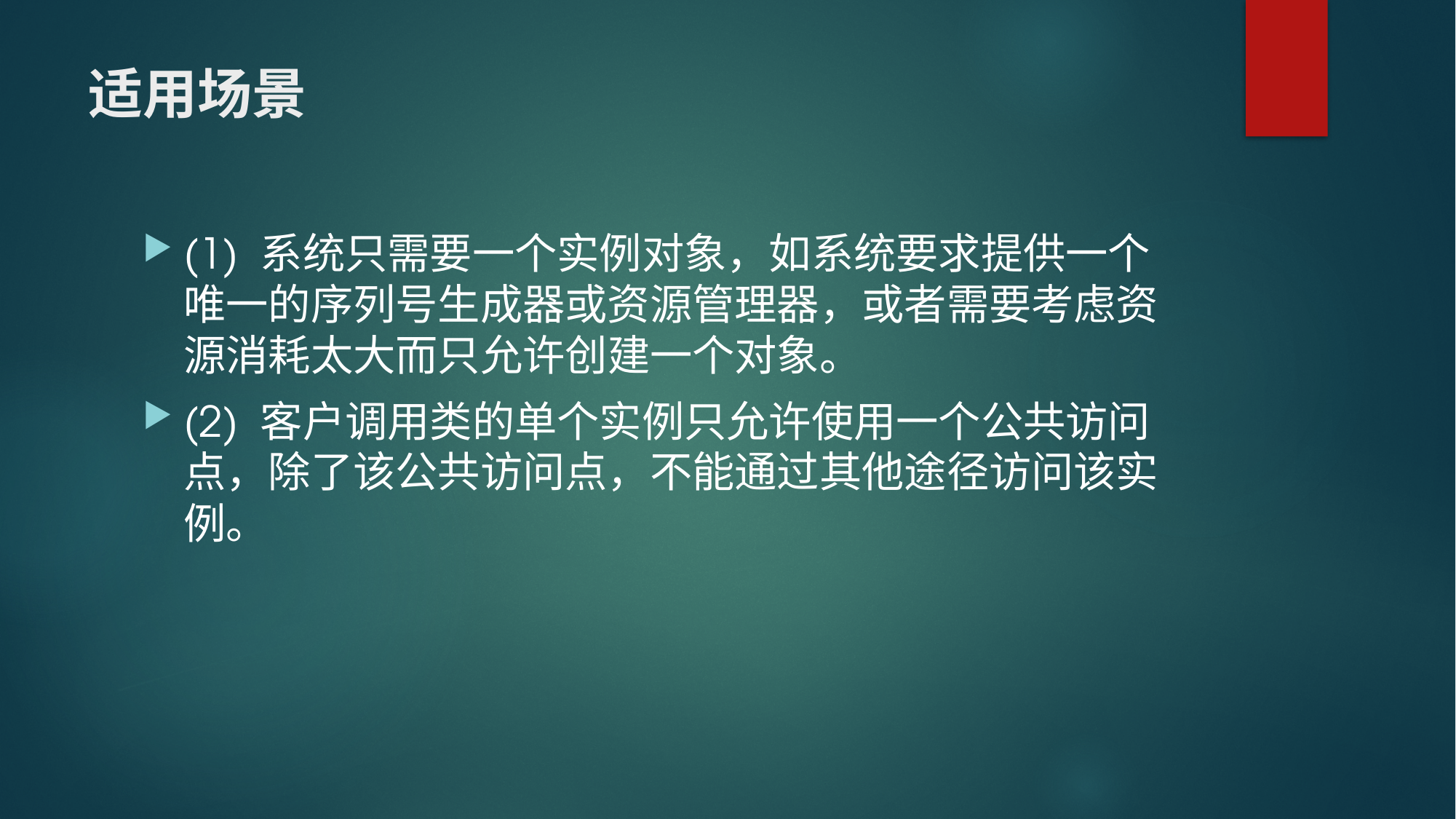

# 适用场景
(1) 系统只需要一个实例对象，如系统要求提供一个唯一的序列号生成器或资源管理器，或者需要考虑资源消耗太大而只允许创建一个对象。
(2) 客户调用类的单个实例只允许使用一个公共访问点，除了该公共访问点，不能通过其他途径访问该实例。